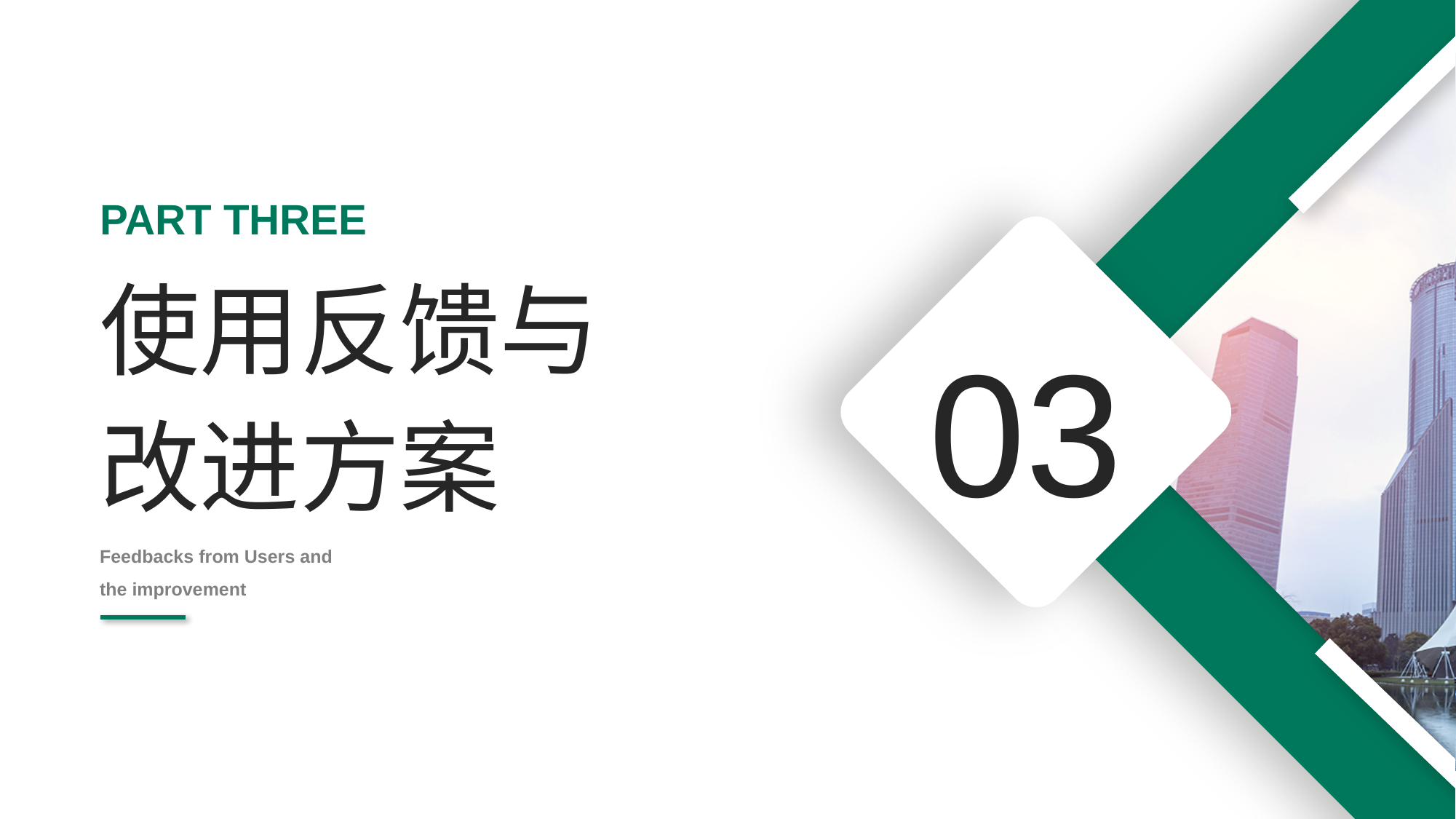

PART THREE
使用反馈与改进方案

03
Feedbacks from Users and
the improvement